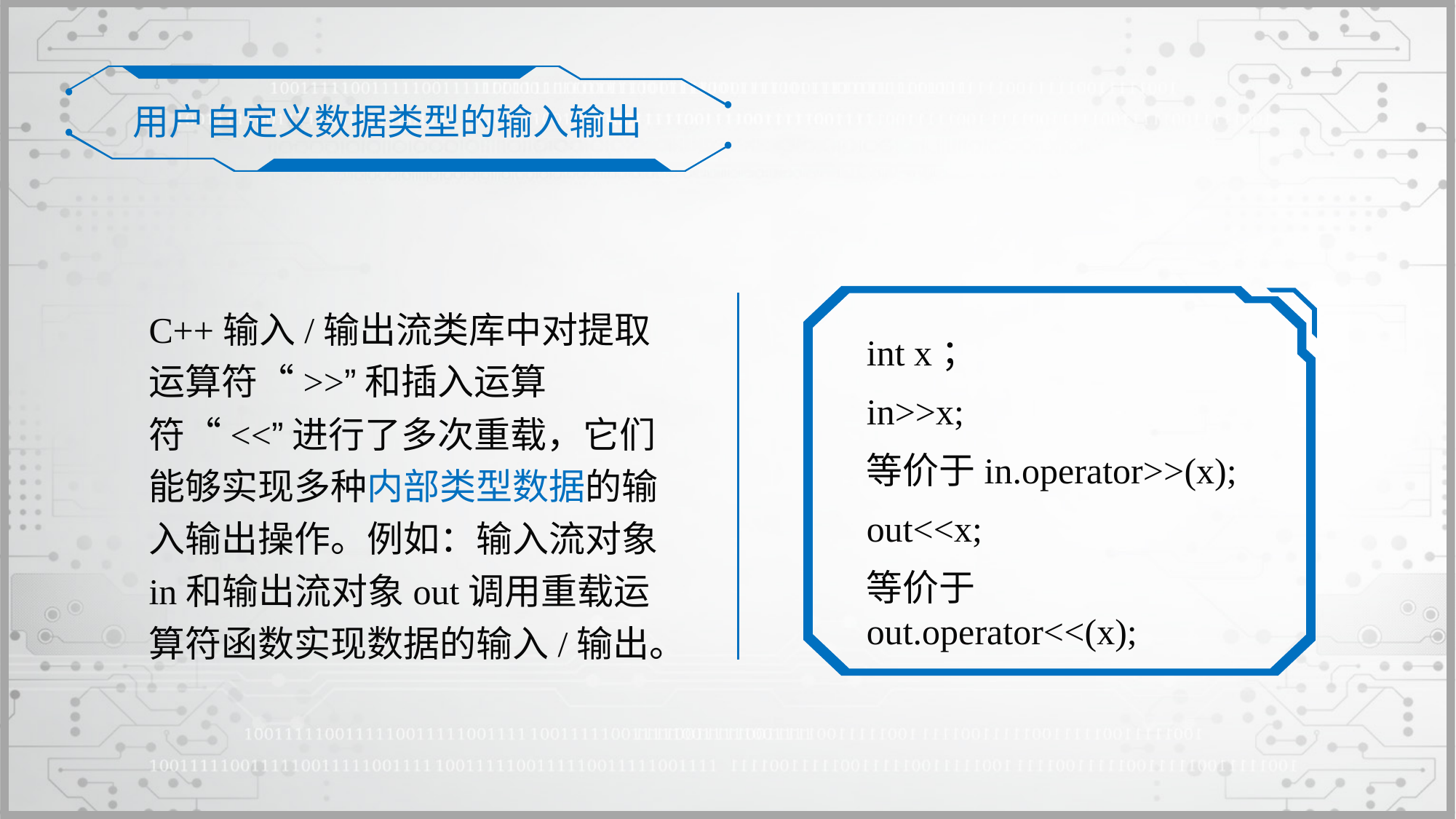

用户自定义数据类型的输入输出

int x；
in>>x;
等价于in.operator>>(x);
out<<x;
等价于out.operator<<(x);
C++输入/输出流类库中对提取运算符“>>”和插入运算符“<<”进行了多次重载，它们能够实现多种内部类型数据的输入输出操作。例如：输入流对象in和输出流对象out调用重载运算符函数实现数据的输入/输出。